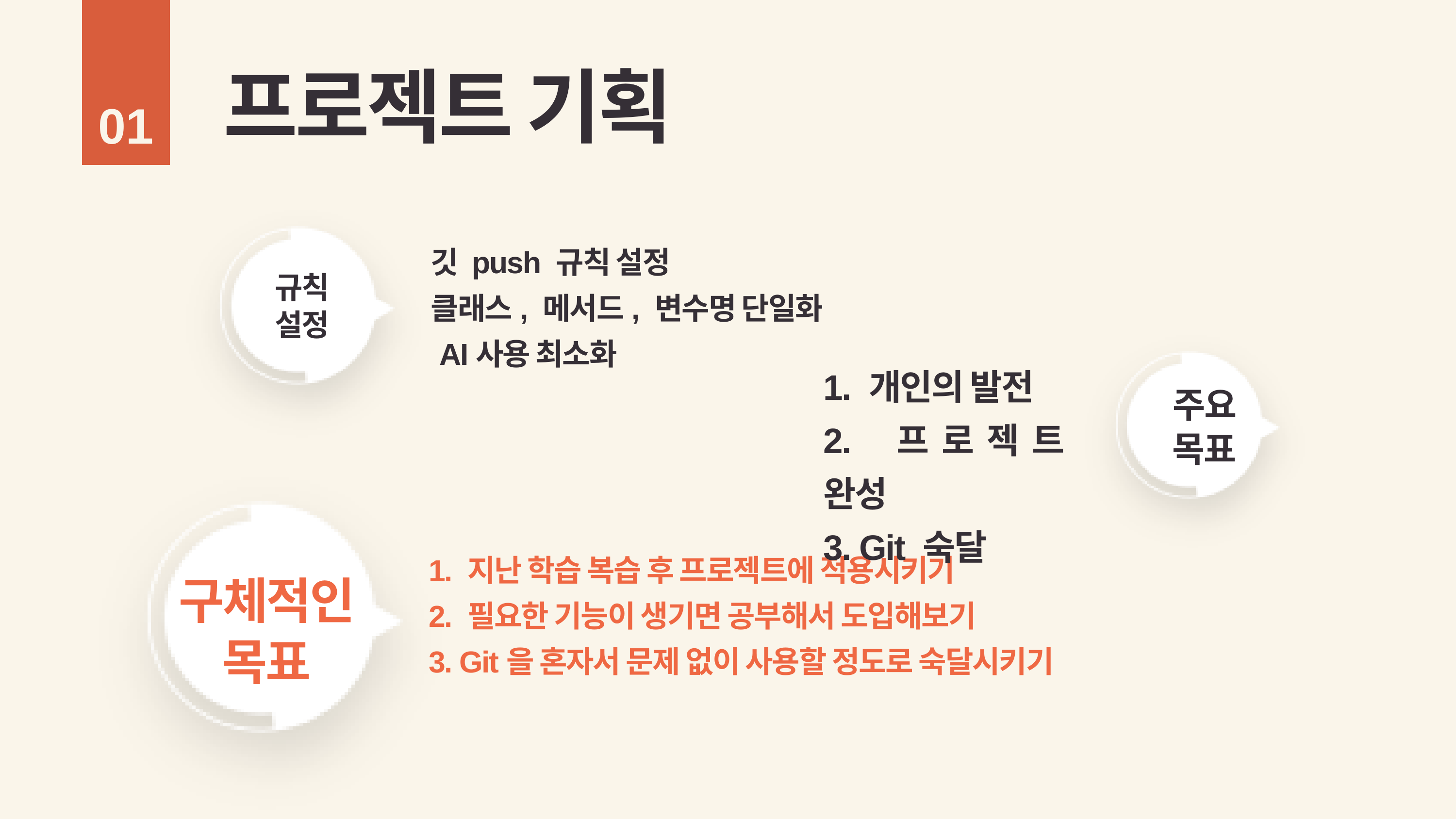

프로젝트 기획
01

깃 push 규칙 설정
클래스, 메서드, 변수명 단일화
 AI사용 최소화
규칙
설정

1. 개인의 발전
2. 프로젝트 완성
3. Git 숙달
주요 목표

1. 지난 학습 복습 후 프로젝트에 적용시키기
2. 필요한 기능이 생기면 공부해서 도입해보기
3. Git을 혼자서 문제 없이 사용할 정도로 숙달시키기
구체적인 목표